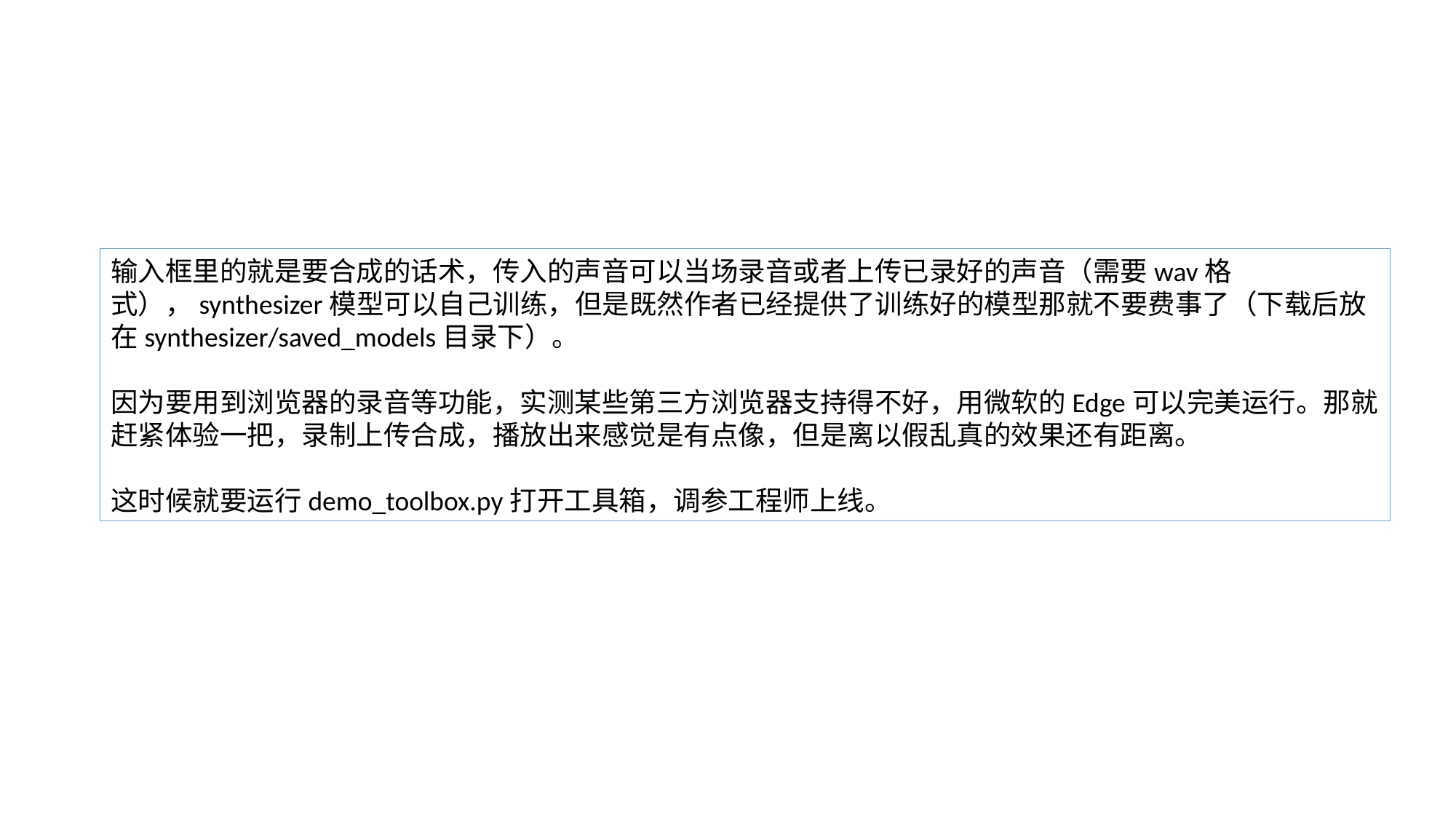

#
输入框里的就是要合成的话术，传入的声音可以当场录音或者上传已录好的声音（需要wav格式），synthesizer模型可以自己训练，但是既然作者已经提供了训练好的模型那就不要费事了（下载后放在synthesizer/saved_models目录下）。

因为要用到浏览器的录音等功能，实测某些第三方浏览器支持得不好，用微软的Edge可以完美运行。那就赶紧体验一把，录制上传合成，播放出来感觉是有点像，但是离以假乱真的效果还有距离。

这时候就要运行demo_toolbox.py打开工具箱，调参工程师上线。